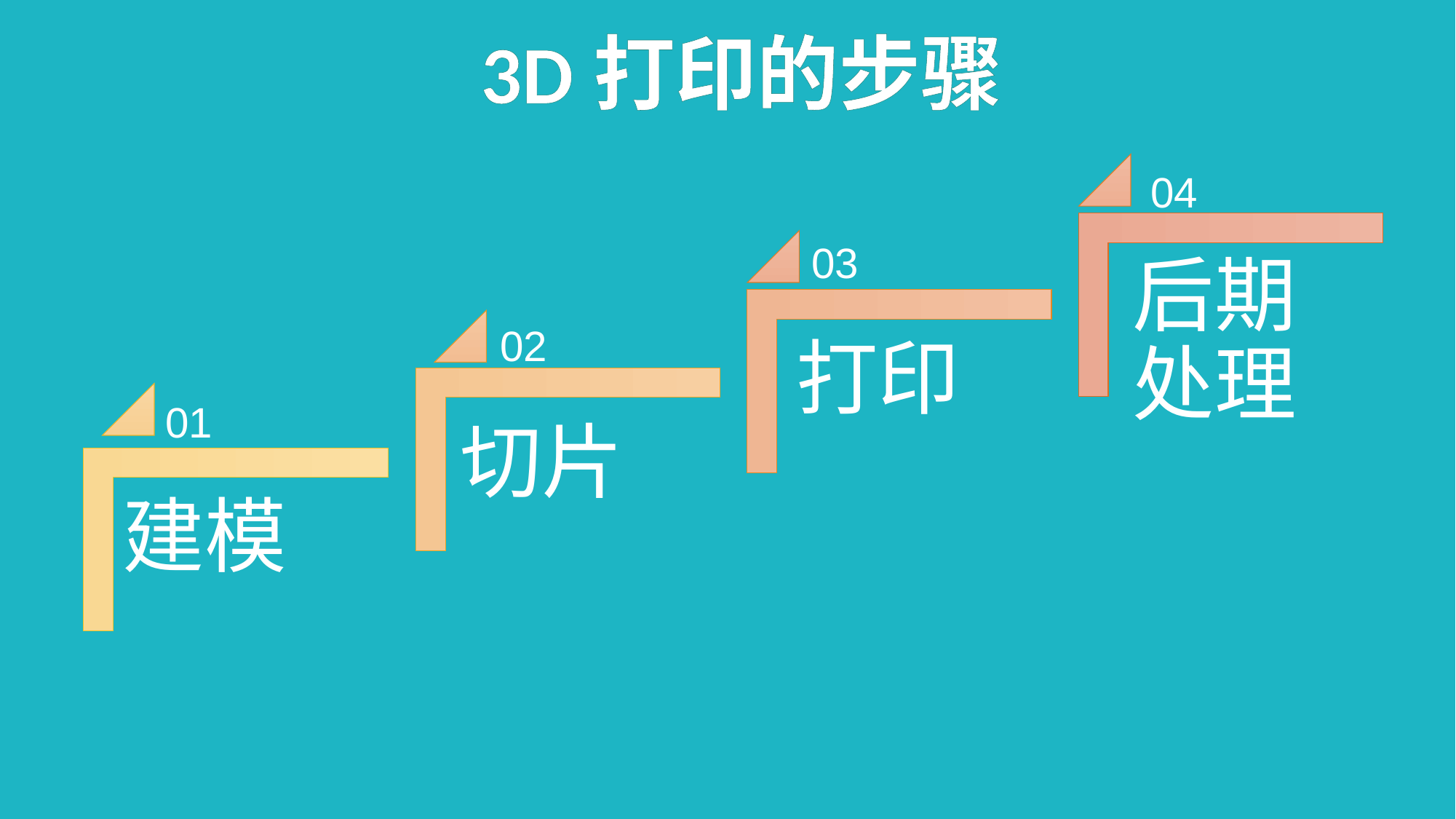

3D打印的步骤
04

03

后期处理
02

打印
01

切片
建模